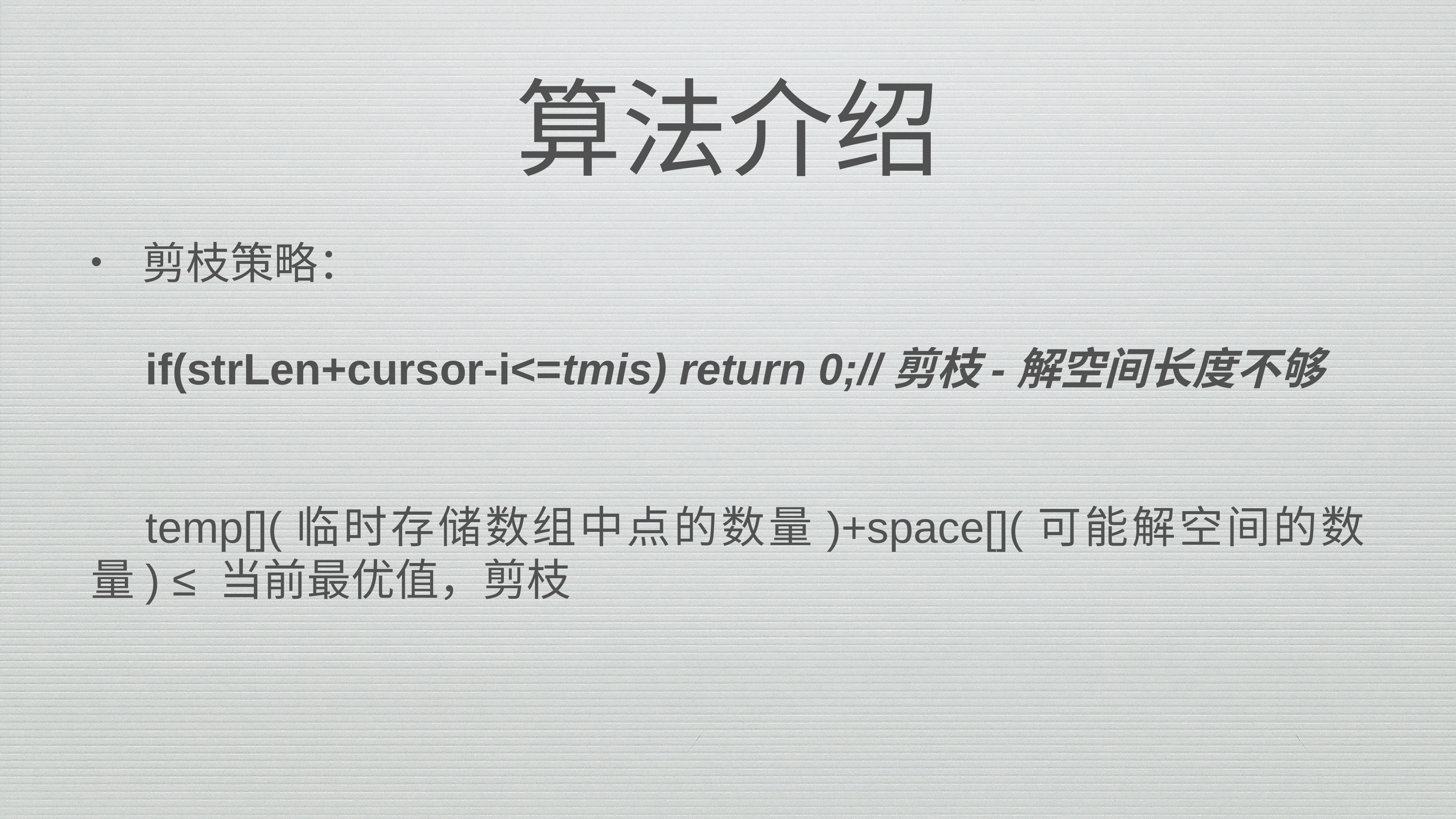

# 算法介绍
剪枝策略：

	if(strLen+cursor-i<=tmis) return 0;//剪枝-解空间长度不够

	temp[](临时存储数组中点的数量)+space[](可能解空间的数量) ≤ 当前最优值，剪枝